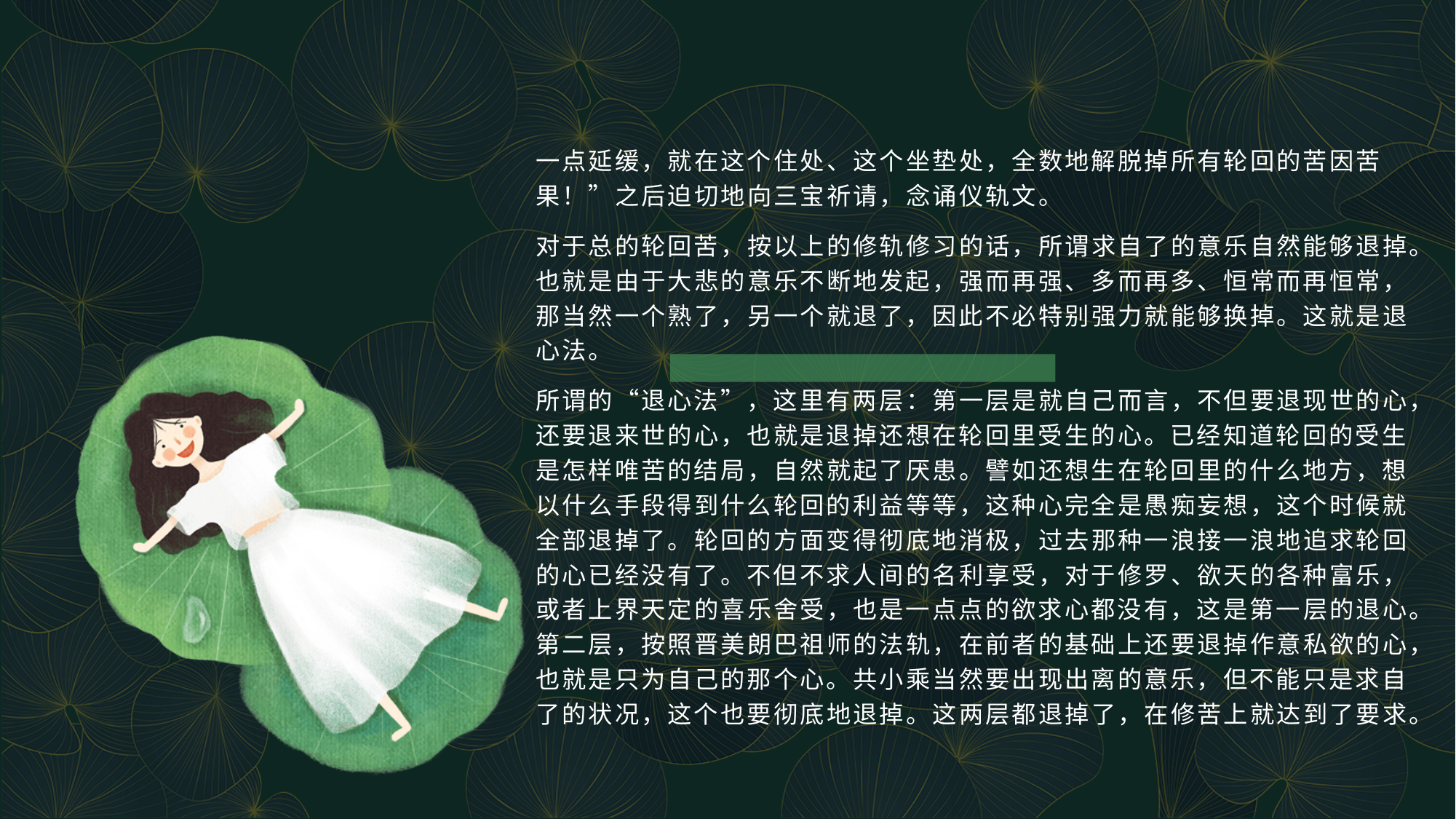

一点延缓，就在这个住处、这个坐垫处，全数地解脱掉所有轮回的苦因苦果！”之后迫切地向三宝祈请，念诵仪轨文。
对于总的轮回苦，按以上的修轨修习的话，所谓求自了的意乐自然能够退掉。也就是由于大悲的意乐不断地发起，强而再强、多而再多、恒常而再恒常，那当然一个熟了，另一个就退了，因此不必特别强力就能够换掉。这就是退心法。
所谓的“退心法”，这里有两层：第一层是就自己而言，不但要退现世的心，还要退来世的心，也就是退掉还想在轮回里受生的心。已经知道轮回的受生是怎样唯苦的结局，自然就起了厌患。譬如还想生在轮回里的什么地方，想以什么手段得到什么轮回的利益等等，这种心完全是愚痴妄想，这个时候就全部退掉了。轮回的方面变得彻底地消极，过去那种一浪接一浪地追求轮回的心已经没有了。不但不求人间的名利享受，对于修罗、欲天的各种富乐，或者上界天定的喜乐舍受，也是一点点的欲求心都没有，这是第一层的退心。第二层，按照晋美朗巴祖师的法轨，在前者的基础上还要退掉作意私欲的心，也就是只为自己的那个心。共小乘当然要出现出离的意乐，但不能只是求自了的状况，这个也要彻底地退掉。这两层都退掉了，在修苦上就达到了要求。